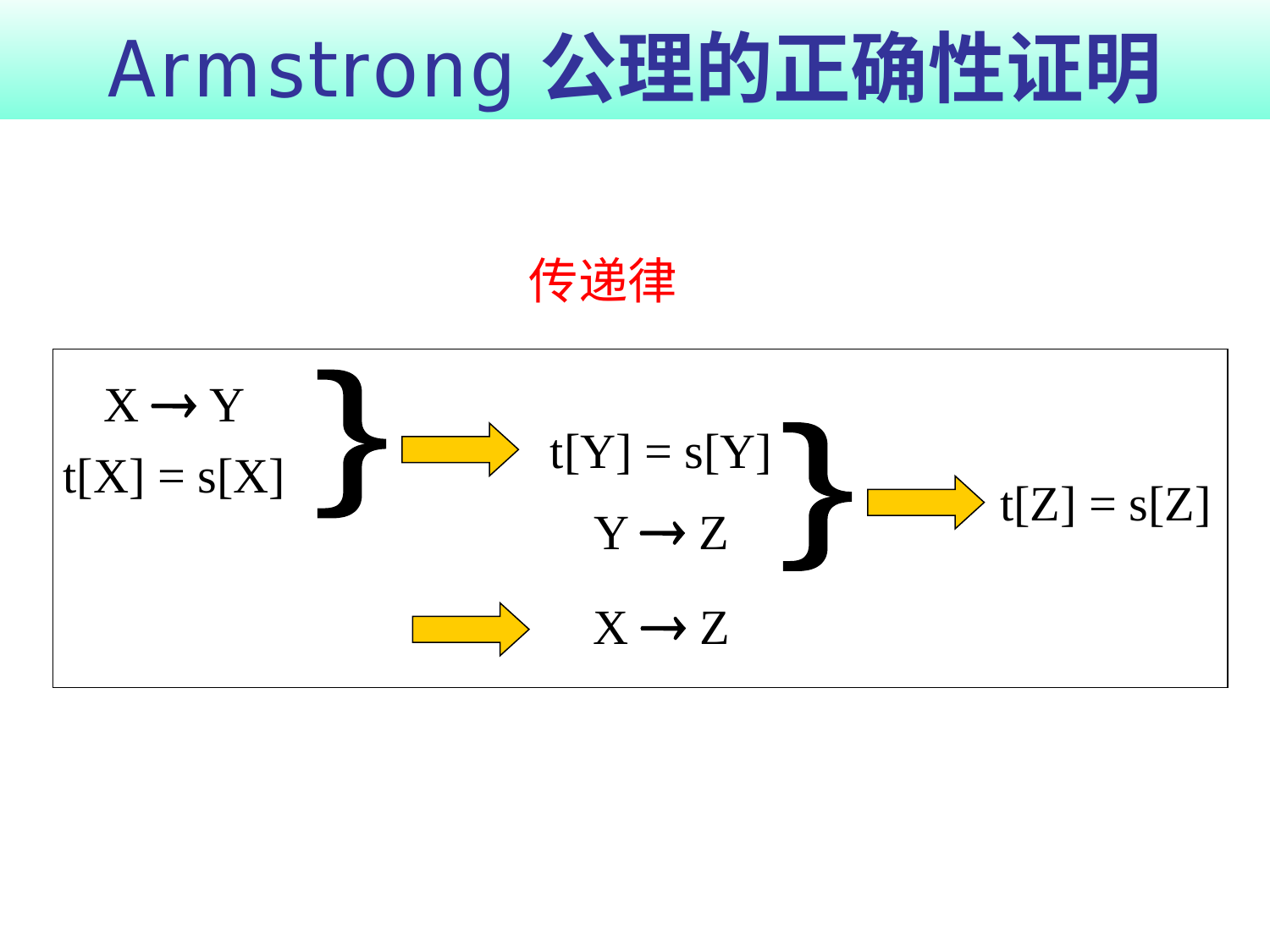

# Armstrong公理的正确性证明
传递律

X → Y
t[X] = s[X]
}
t[Y] = s[Y]
}

t[Z] = s[Z]

Y → Z
X → Z